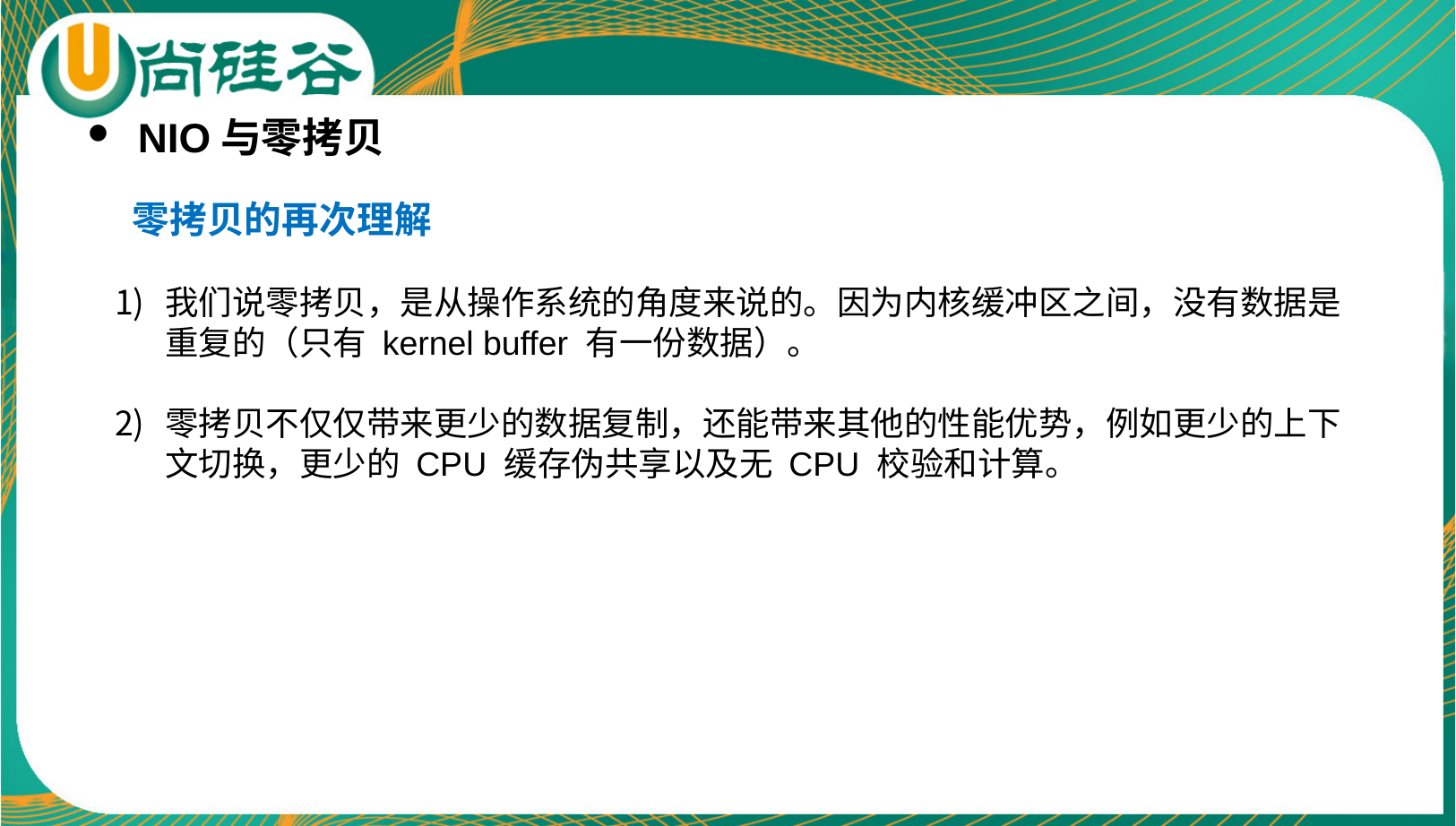

NIO与零拷贝
 零拷贝的再次理解

我们说零拷贝，是从操作系统的角度来说的。因为内核缓冲区之间，没有数据是重复的（只有 kernel buffer 有一份数据）。

零拷贝不仅仅带来更少的数据复制，还能带来其他的性能优势，例如更少的上下文切换，更少的 CPU 缓存伪共享以及无 CPU 校验和计算。